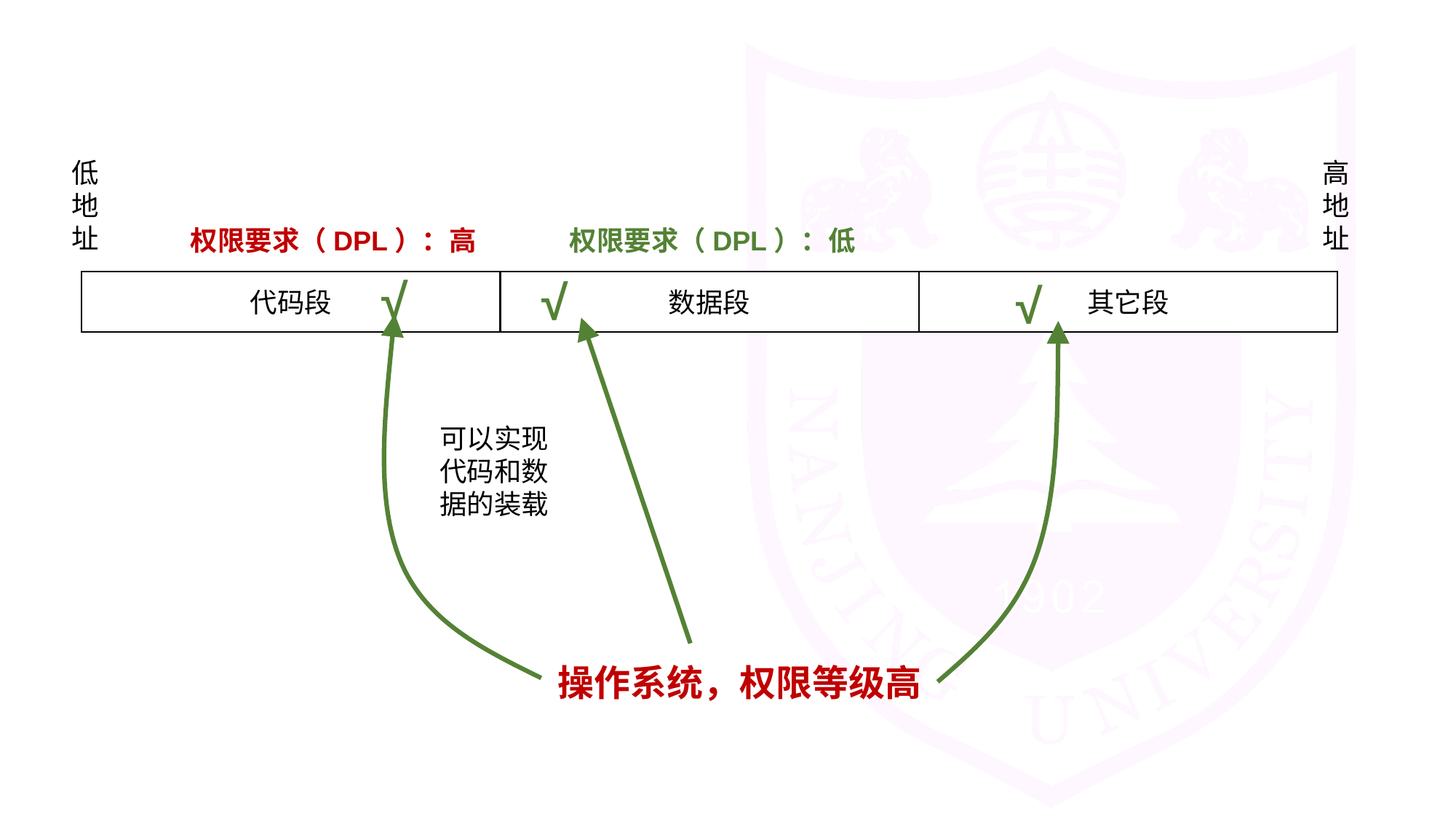

低地址
高地址
权限要求（DPL）：高
权限要求（DPL）：低
√
√
√
代码段
数据段
其它段

可以实现代码和数据的装载
操作系统，权限等级高